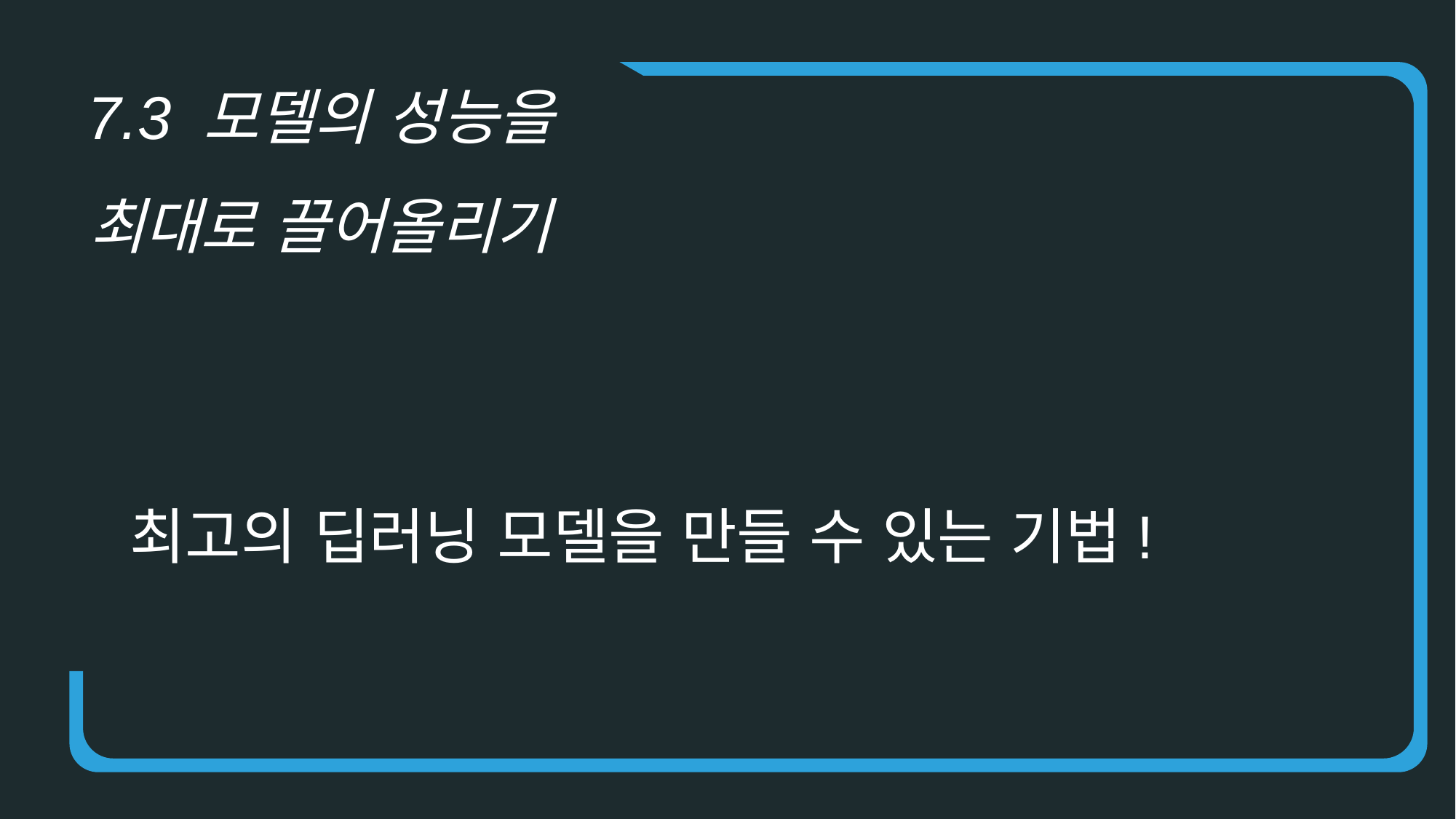

7.3 모델의 성능을 최대로 끌어올리기

최고의 딥러닝 모델을 만들 수 있는 기법!